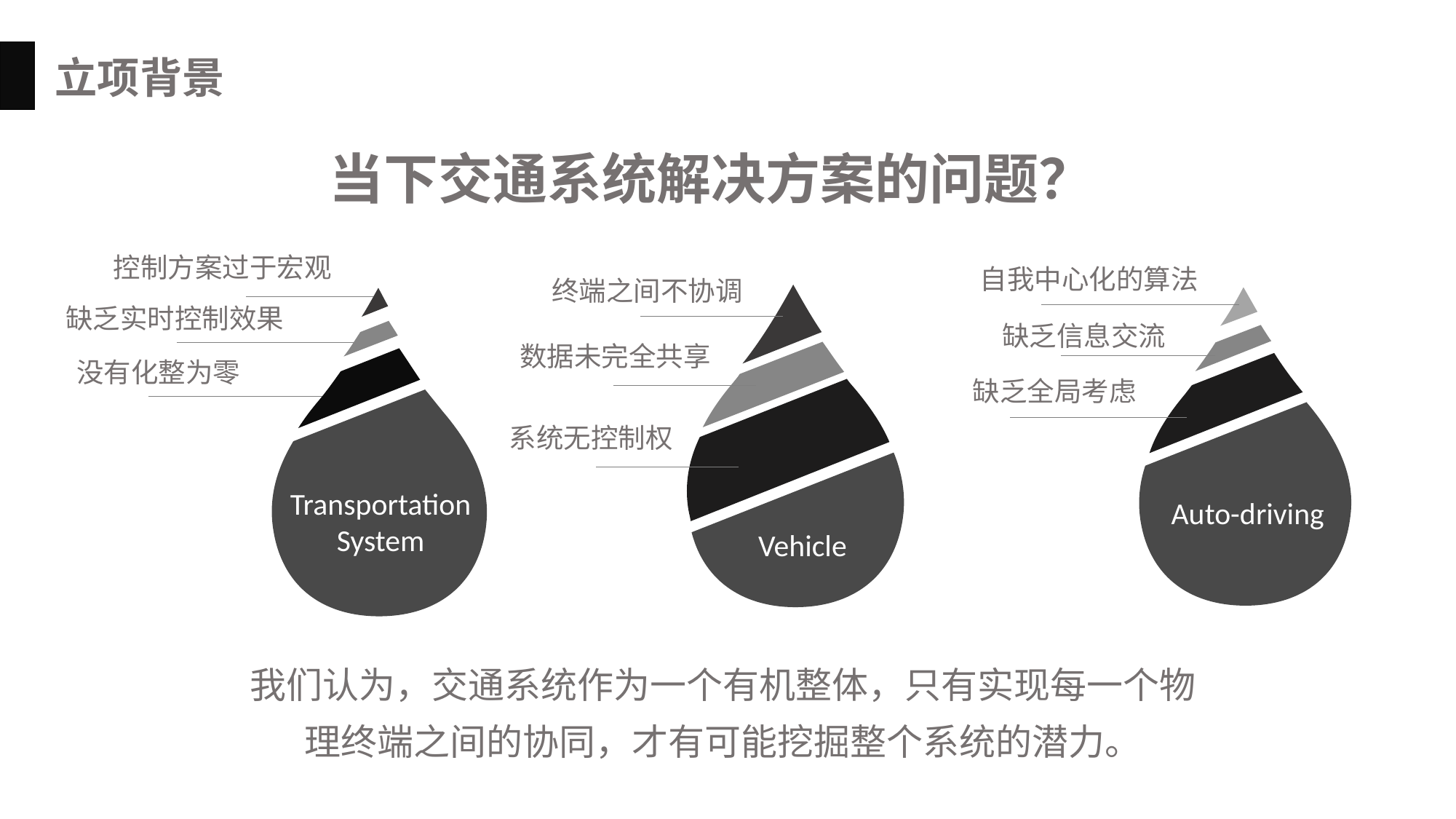

立项背景
当下交通系统解决方案的问题？
控制方案过于宏观
自我中心化的算法
终端之间不协调

Vehicle

Auto-driving

Transportation
System
缺乏实时控制效果

缺乏信息交流

数据未完全共享

没有化整为零

缺乏全局考虑

系统无控制权

我们认为，交通系统作为一个有机整体，只有实现每一个物理终端之间的协同，才有可能挖掘整个系统的潜力。